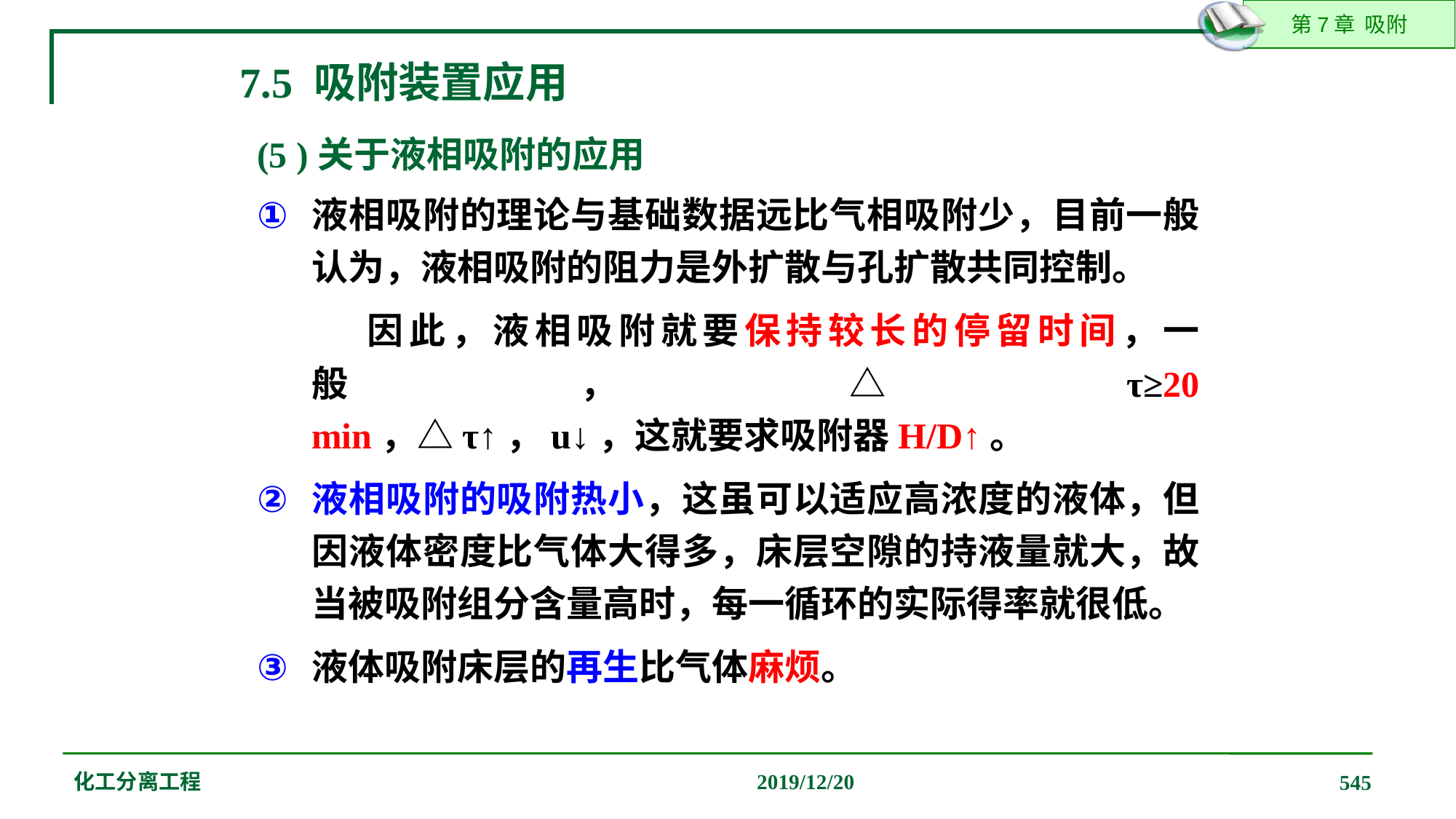

7.5 吸附装置应用
(5 )关于液相吸附的应用
液相吸附的理论与基础数据远比气相吸附少，目前一般认为，液相吸附的阻力是外扩散与孔扩散共同控制。
       因此，液相吸附就要保持较长的停留时间，一般，△τ≥20 min，△τ↑，u↓，这就要求吸附器H/D↑。
液相吸附的吸附热小，这虽可以适应高浓度的液体，但因液体密度比气体大得多，床层空隙的持液量就大，故当被吸附组分含量高时，每一循环的实际得率就很低。
液体吸附床层的再生比气体麻烦。

化工分离工程
2019/12/20
545